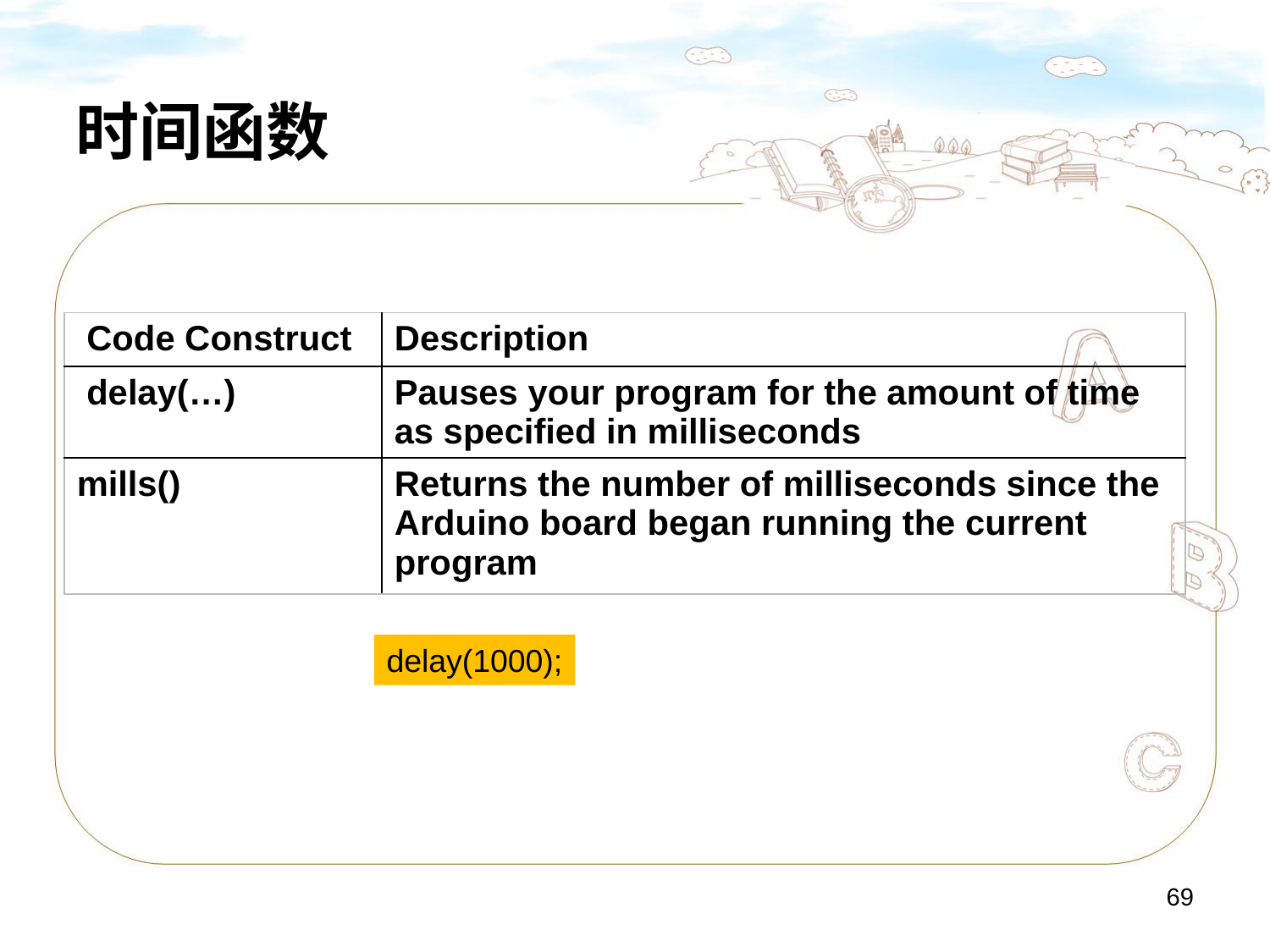

# 时间函数

| Code Construct | Description |
| --- | --- |
| delay(…) | Pauses your program for the amount of time as specified in milliseconds |
| mills() | Returns the number of milliseconds since the Arduino board began running the current program |
delay(1000);

69